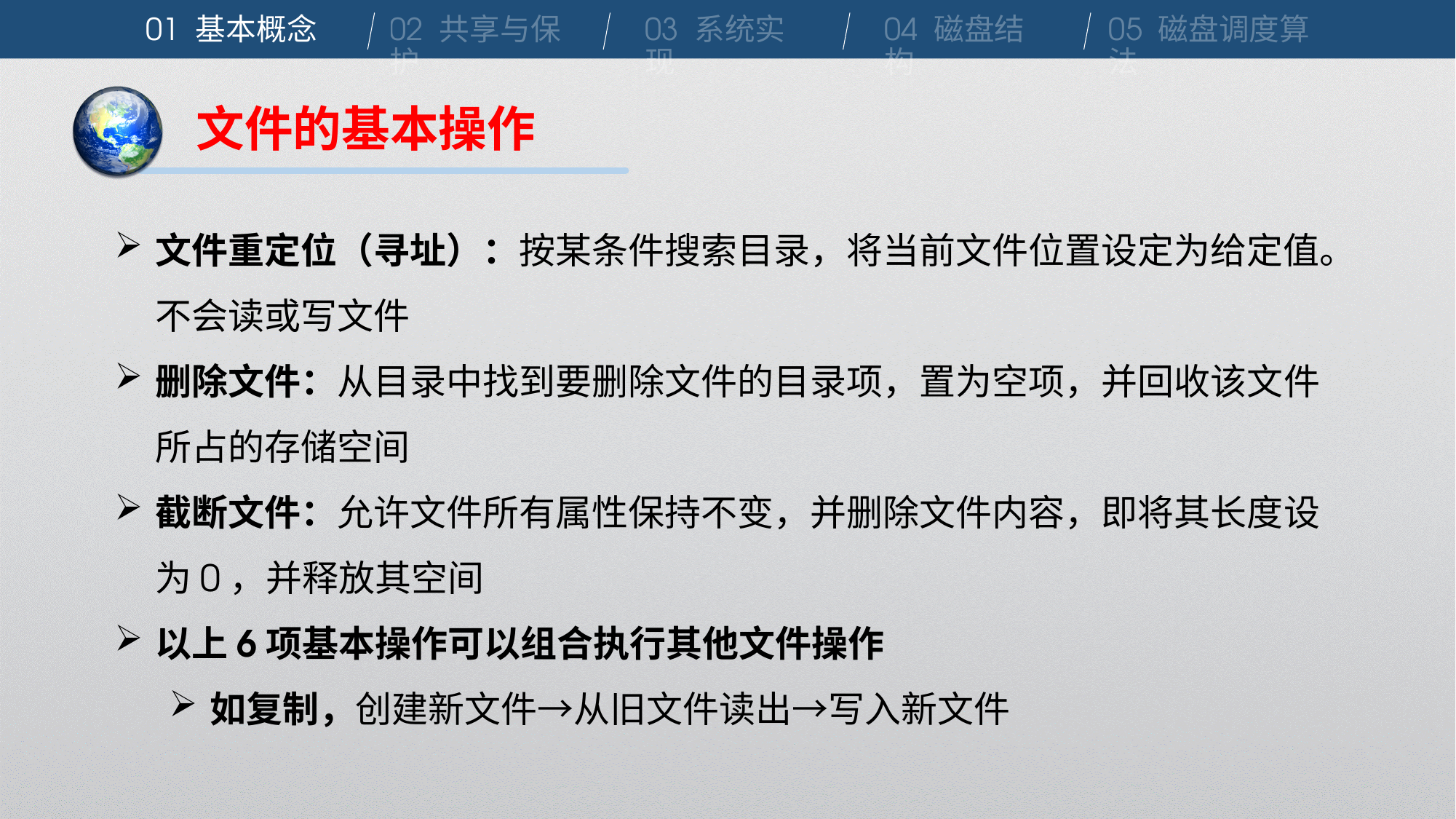

01 基本概念
02 共享与保护
03 系统实现
04 磁盘结构
05 磁盘调度算法
文件的基本操作
文件重定位（寻址）：按某条件搜索目录，将当前文件位置设定为给定值。不会读或写文件
删除文件：从目录中找到要删除文件的目录项，置为空项，并回收该文件所占的存储空间
截断文件：允许文件所有属性保持不变，并删除文件内容，即将其长度设为0，并释放其空间
以上6项基本操作可以组合执行其他文件操作
如复制，创建新文件→从旧文件读出→写入新文件